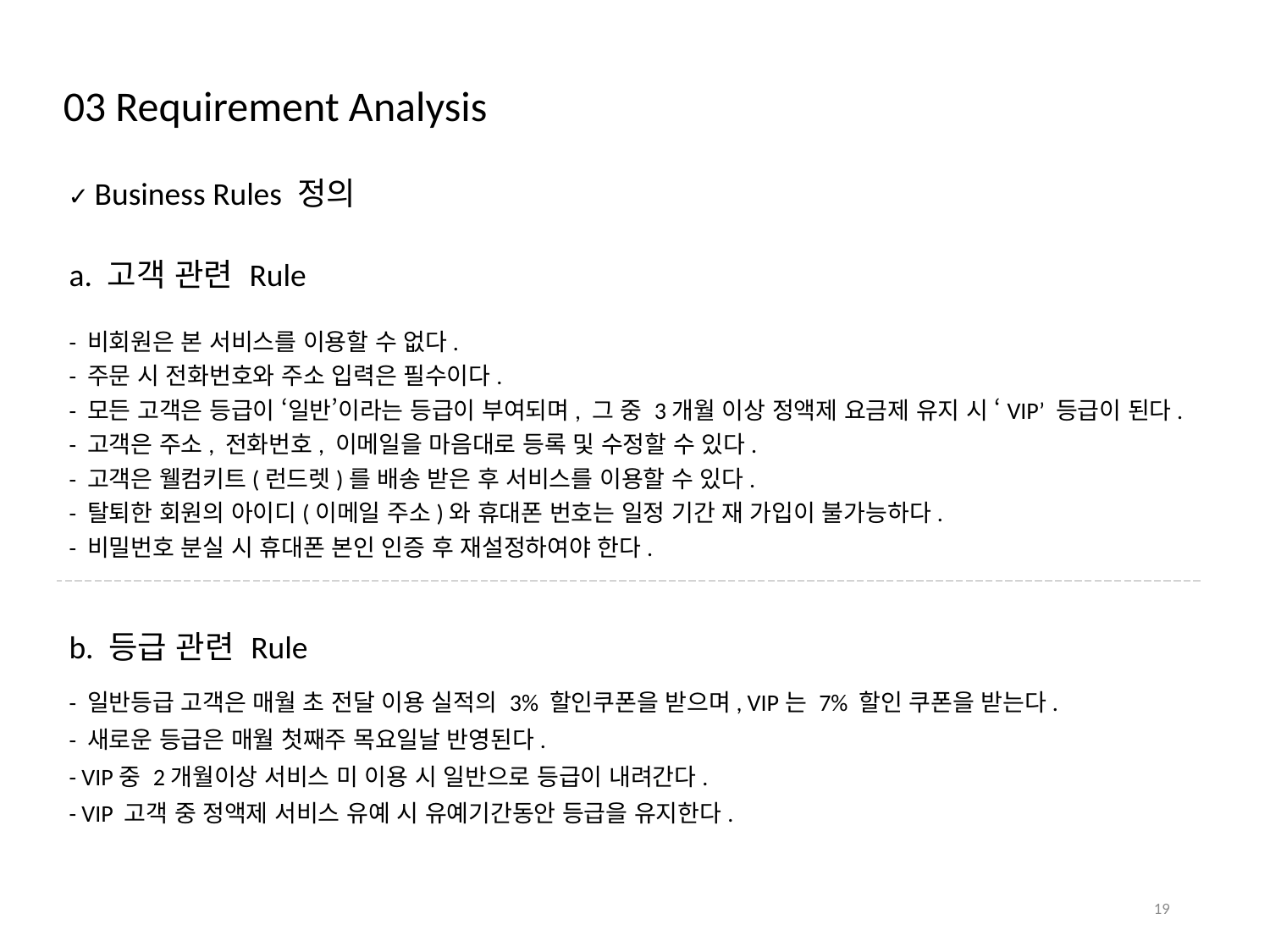

03 Requirement Analysis
✓ Business Rules 정의
a. 고객 관련 Rule

- 비회원은 본 서비스를 이용할 수 없다.
- 주문 시 전화번호와 주소 입력은 필수이다.
- 모든 고객은 등급이 ‘일반’이라는 등급이 부여되며, 그 중 3개월 이상 정액제 요금제 유지 시 ‘VIP’ 등급이 된다.
- 고객은 주소, 전화번호, 이메일을 마음대로 등록 및 수정할 수 있다.
- 고객은 웰컴키트(런드렛)를 배송 받은 후 서비스를 이용할 수 있다.
- 탈퇴한 회원의 아이디(이메일 주소)와 휴대폰 번호는 일정 기간 재 가입이 불가능하다.
- 비밀번호 분실 시 휴대폰 본인 인증 후 재설정하여야 한다.

b. 등급 관련 Rule
- 일반등급 고객은 매월 초 전달 이용 실적의 3% 할인쿠폰을 받으며, VIP는 7% 할인 쿠폰을 받는다.
- 새로운 등급은 매월 첫째주 목요일날 반영된다.
- VIP중 2개월이상 서비스 미 이용 시 일반으로 등급이 내려간다.
- VIP 고객 중 정액제 서비스 유예 시 유예기간동안 등급을 유지한다.
19